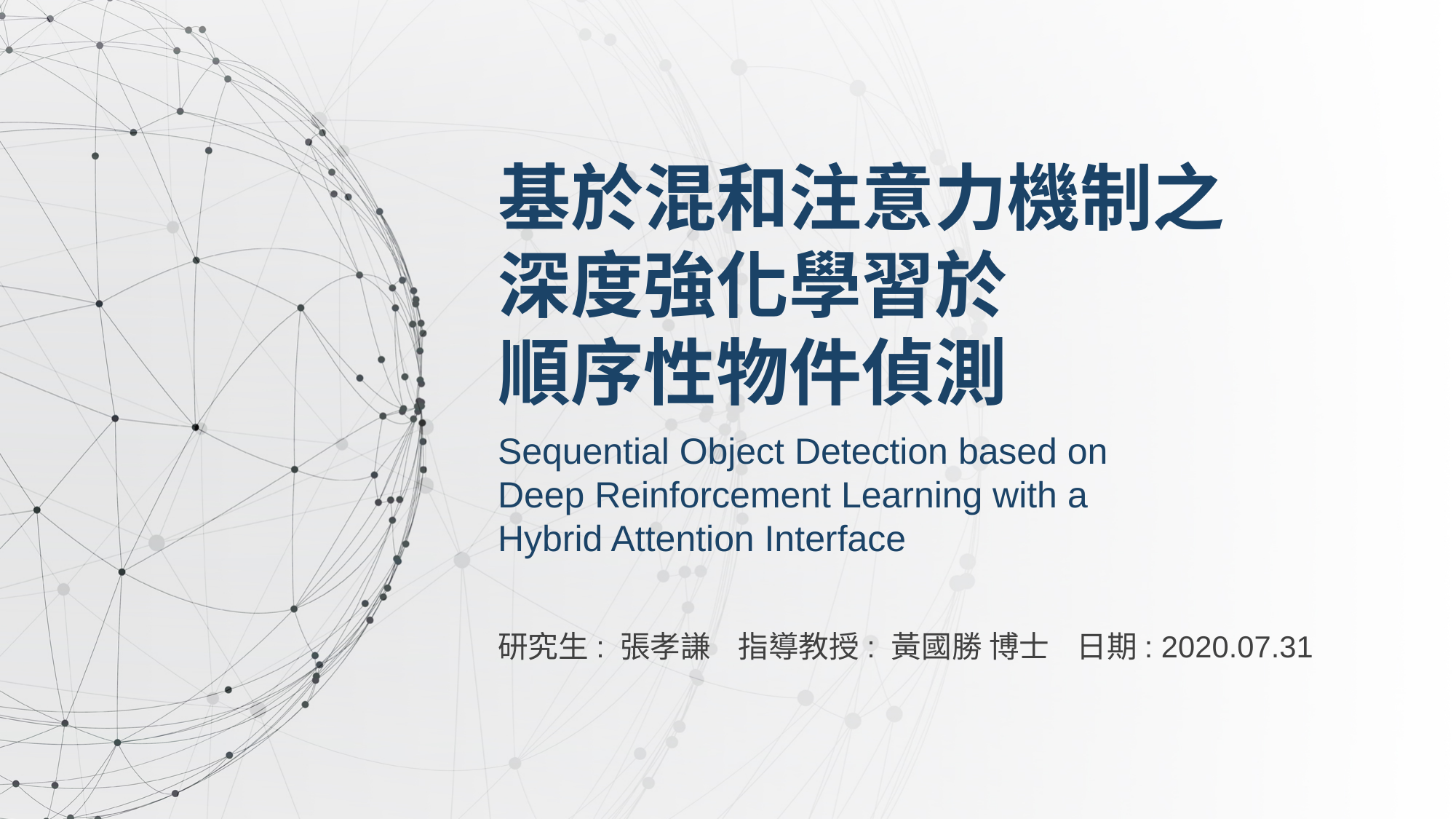

基於混和注意力機制之
深度強化學習於
順序性物件偵測
Sequential Object Detection based on
Deep Reinforcement Learning with a
Hybrid Attention Interface
研究生: 張孝謙    指導教授: 黃國勝 博士    日期: 2020.07.31